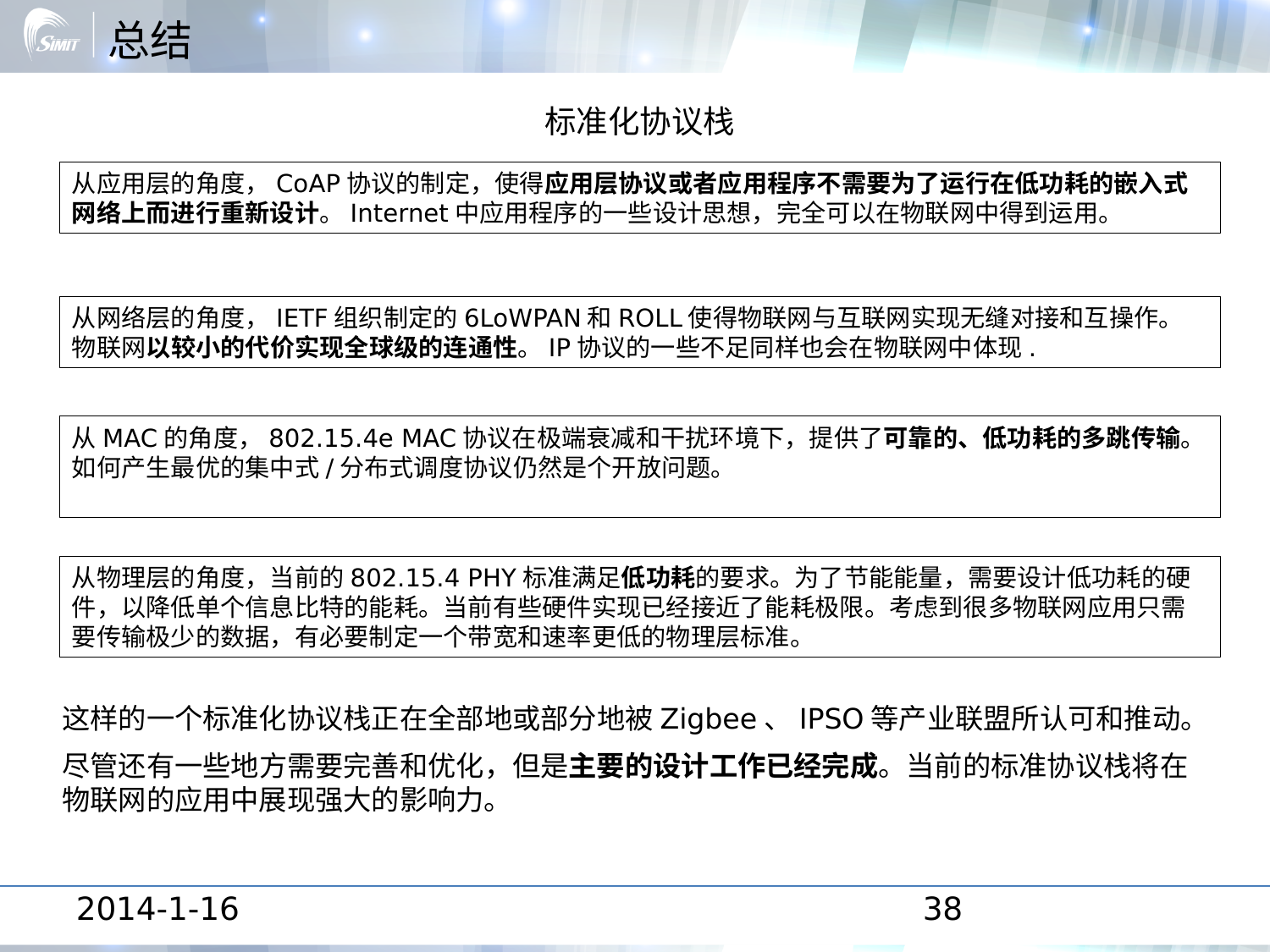

# 总结
标准化协议栈
从应用层的角度，CoAP协议的制定，使得应用层协议或者应用程序不需要为了运行在低功耗的嵌入式网络上而进行重新设计。Internet中应用程序的一些设计思想，完全可以在物联网中得到运用。
从网络层的角度，IETF组织制定的6LoWPAN和ROLL使得物联网与互联网实现无缝对接和互操作。物联网以较小的代价实现全球级的连通性。IP协议的一些不足同样也会在物联网中体现.
从MAC的角度，802.15.4e MAC协议在极端衰减和干扰环境下，提供了可靠的、低功耗的多跳传输。如何产生最优的集中式/分布式调度协议仍然是个开放问题。

从物理层的角度，当前的802.15.4 PHY标准满足低功耗的要求。为了节能能量，需要设计低功耗的硬件，以降低单个信息比特的能耗。当前有些硬件实现已经接近了能耗极限。考虑到很多物联网应用只需要传输极少的数据，有必要制定一个带宽和速率更低的物理层标准。
这样的一个标准化协议栈正在全部地或部分地被Zigbee、IPSO等产业联盟所认可和推动。
尽管还有一些地方需要完善和优化，但是主要的设计工作已经完成。当前的标准协议栈将在物联网的应用中展现强大的影响力。
2014-1-16
38